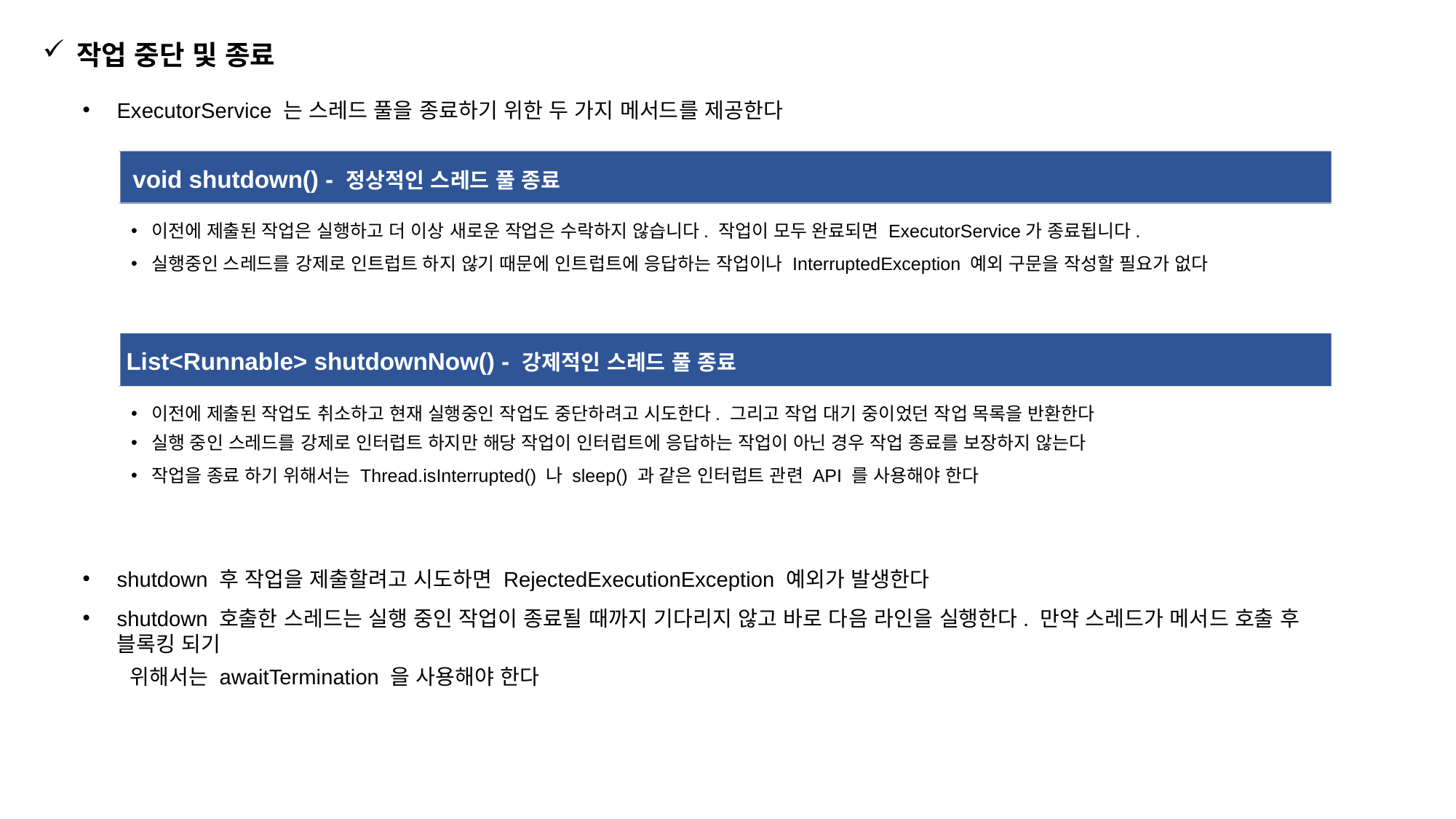

작업 중단 및 종료
ExecutorService 는 스레드 풀을 종료하기 위한 두 가지 메서드를 제공한다

void shutdown() - 정상적인 스레드 풀 종료
이전에 제출된 작업은 실행하고 더 이상 새로운 작업은 수락하지 않습니다. 작업이 모두 완료되면 ExecutorService가 종료됩니다.
실행중인 스레드를 강제로 인트럽트 하지 않기 때문에 인트럽트에 응답하는 작업이나 InterruptedException 예외 구문을 작성할 필요가 없다

List<Runnable> shutdownNow() - 강제적인 스레드 풀 종료
이전에 제출된 작업도 취소하고 현재 실행중인 작업도 중단하려고 시도한다. 그리고 작업 대기 중이었던 작업 목록을 반환한다
실행 중인 스레드를 강제로 인터럽트 하지만 해당 작업이 인터럽트에 응답하는 작업이 아닌 경우 작업 종료를 보장하지 않는다
작업을 종료 하기 위해서는 Thread.isInterrupted() 나 sleep() 과 같은 인터럽트 관련 API 를 사용해야 한다
shutdown 후 작업을 제출할려고 시도하면 RejectedExecutionException 예외가 발생한다
shutdown 호출한 스레드는 실행 중인 작업이 종료될 때까지 기다리지 않고 바로 다음 라인을 실행한다. 만약 스레드가 메서드 호출 후 블록킹 되기
       위해서는 awaitTermination 을 사용해야 한다